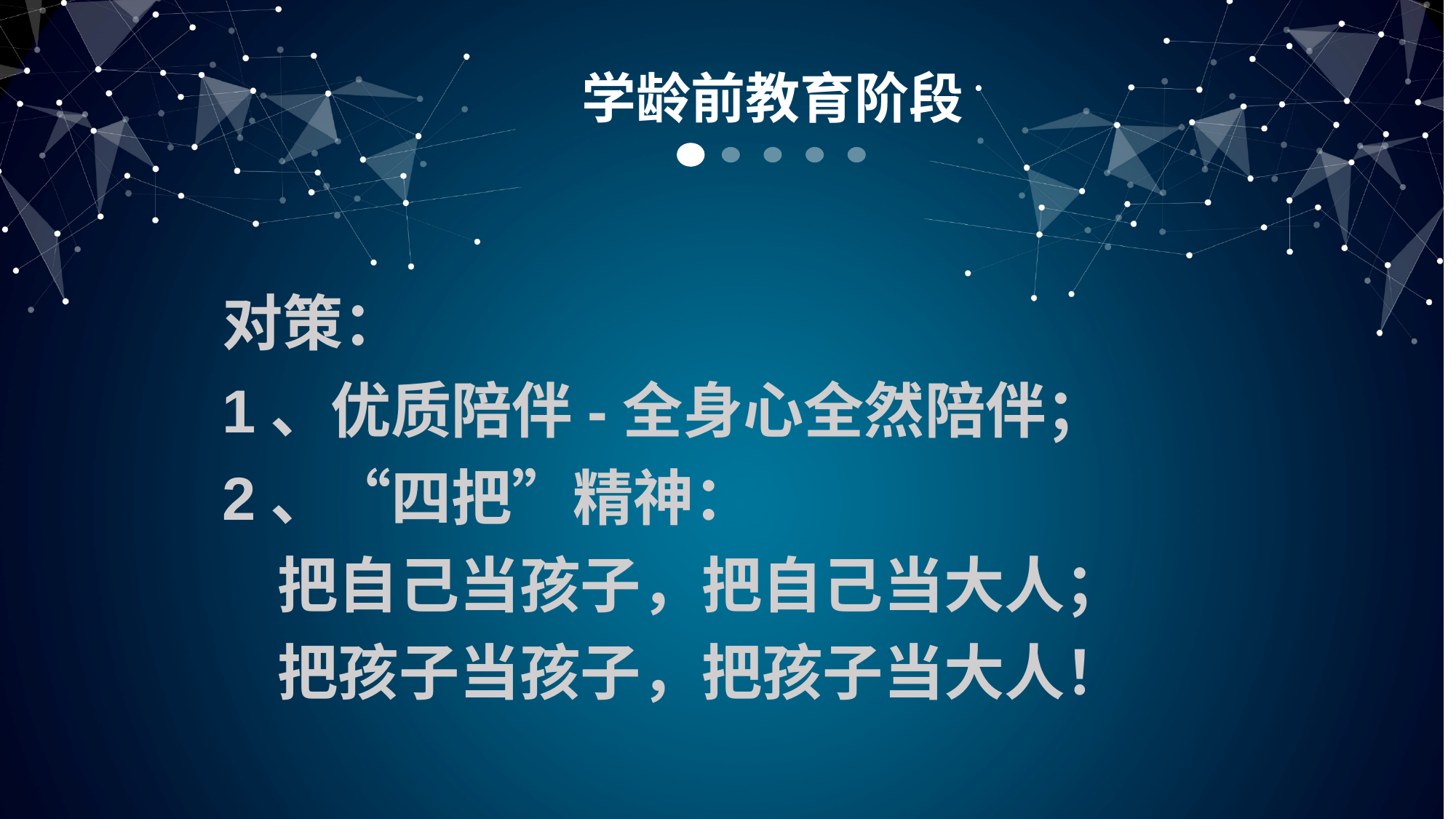

学龄前教育阶段

对策：
1、优质陪伴-全身心全然陪伴；
2、“四把”精神：
   把自己当孩子，把自己当大人；
   把孩子当孩子，把孩子当大人！